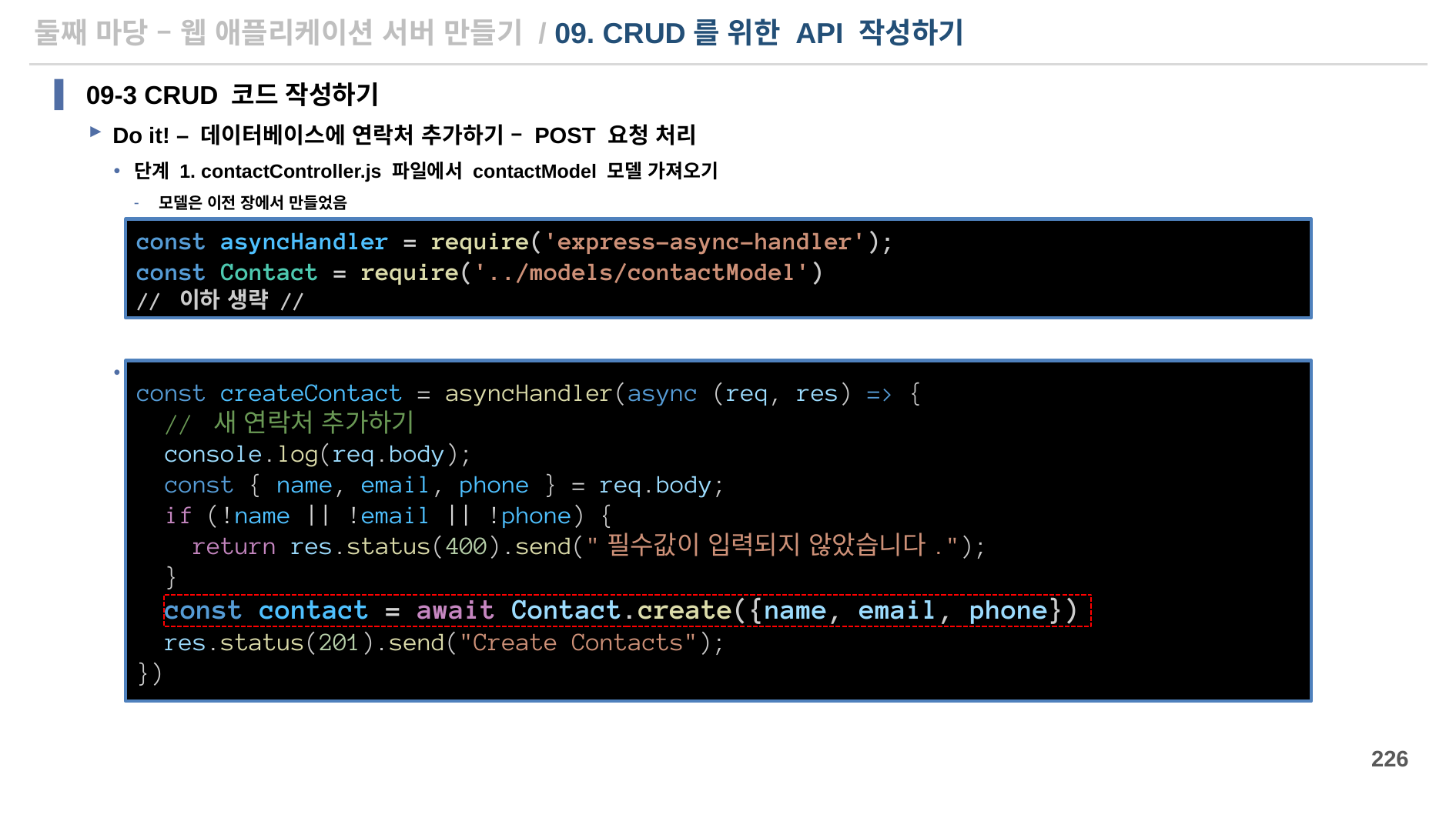

# 둘째 마당 – 웹 애플리케이션 서버 만들기 / 09. CRUD를 위한 API 작성하기
09-3 CRUD 코드 작성하기
Do it! – 데이터베이스에 연락처 추가하기 – POST 요청 처리
단계 1. contactController.js 파일에서 contactModel 모델 가져오기
모델은 이전 장에서 만들었음

단계 2. req.body로 넘어온 name과 email, phone 정보를 Contact 모델에 추가하는 코드 작성
const asyncHandler = require('express-async-handler');
const Contact = require('../models/contactModel')
// 이하 생략 //
const createContact = asyncHandler(async (req, res) => {
  // 새 연락처 추가하기
  console.log(req.body);
  const { name, email, phone } = req.body;
  if (!name || !email || !phone) {
    return res.status(400).send("필수값이 입력되지 않았습니다.");
  }
  const contact = await Contact.create({name, email, phone})
  res.status(201).send("Create Contacts");
})

226